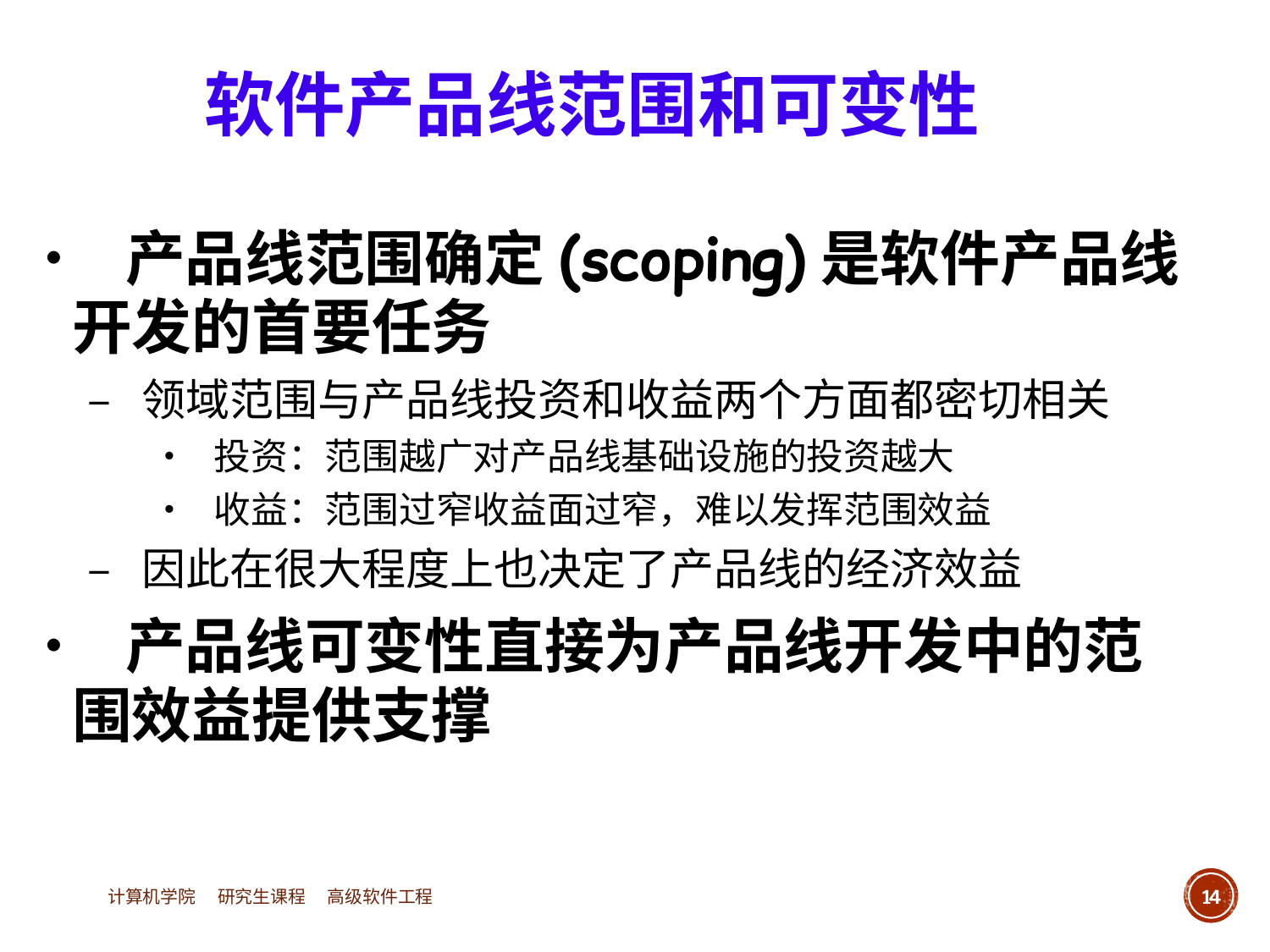

软件产品线范围和可变性

•  产品线范围确定(scoping)是软件产品线
	开发的首要任务
		–  领域范围与产品线投资和收益两个方面都密切相关
			•  投资：范围越广对产品线基础设施的投资越大
			•  收益：范围过窄收益面过窄，难以发挥范围效益
		–  因此在很大程度上也决定了产品线的经济效益
•  产品线可变性直接为产品线开发中的范
	围效益提供支撑
计算机学院    研究生课程    高级软件工程
14